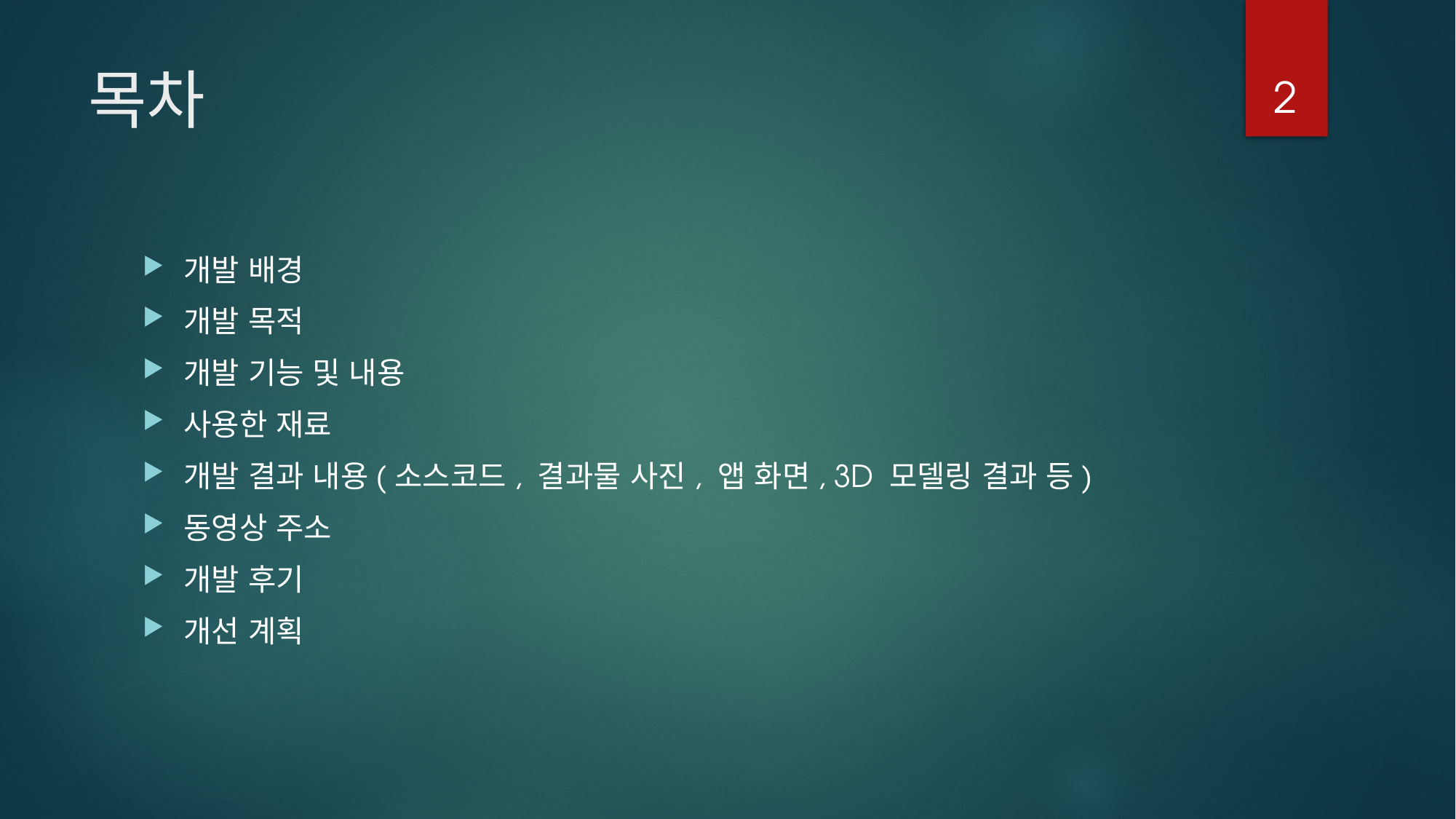

2
# 목차
개발 배경
개발 목적
개발 기능 및 내용
사용한 재료
개발 결과 내용(소스코드, 결과물 사진, 앱 화면, 3D 모델링 결과 등)
동영상 주소
개발 후기
개선 계획